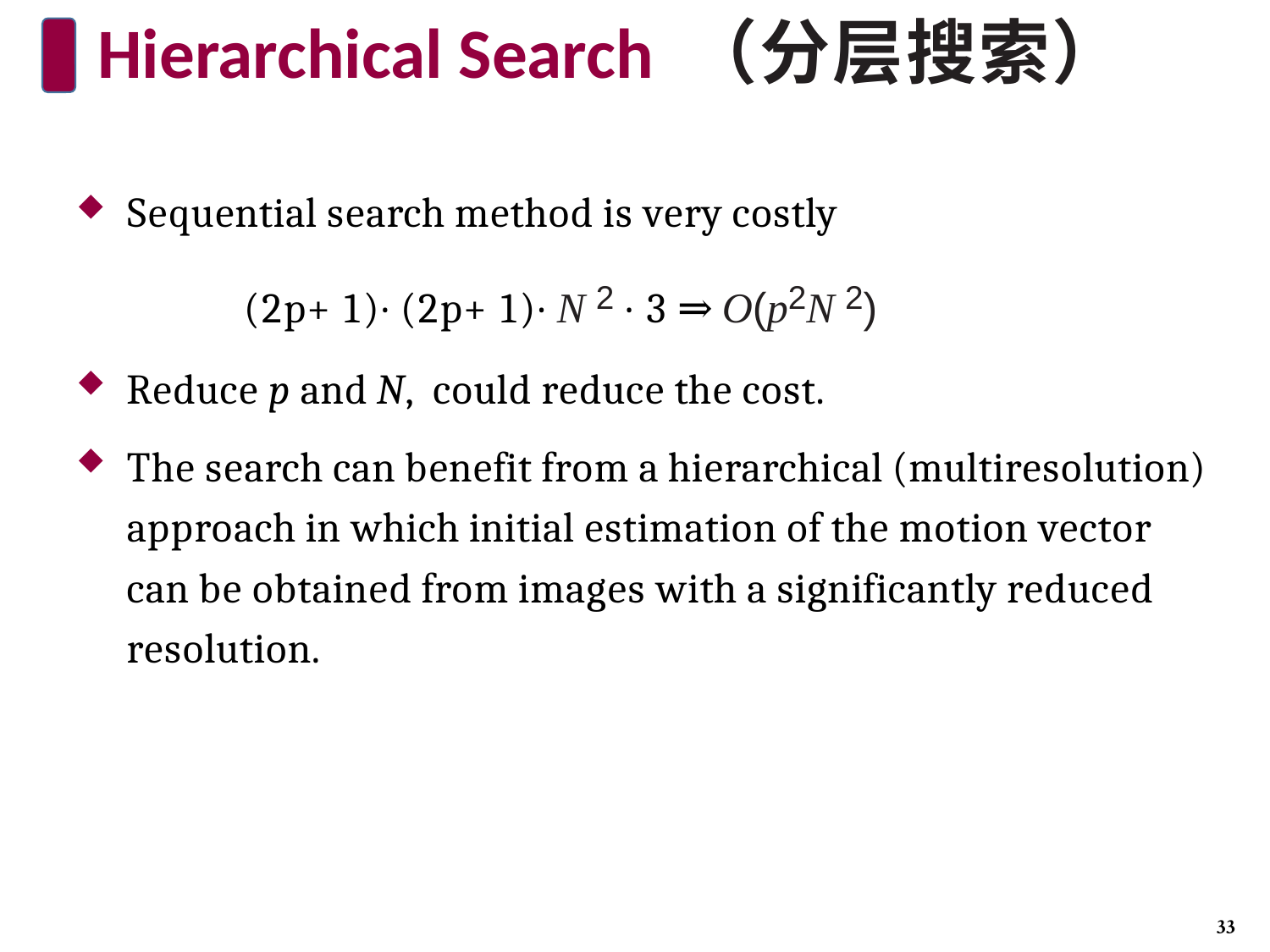

# Hierarchical Search （分层搜索）
Sequential search method is very costly
                  (2p+ 1)· (2p+ 1)· N 2 · 3 ⇒ O(p2N 2)
Reduce p and N,  could reduce the cost.
The search can benefit from a hierarchical (multiresolution) approach in which initial estimation of the motion vector can be obtained from images with a significantly reduced resolution.

33